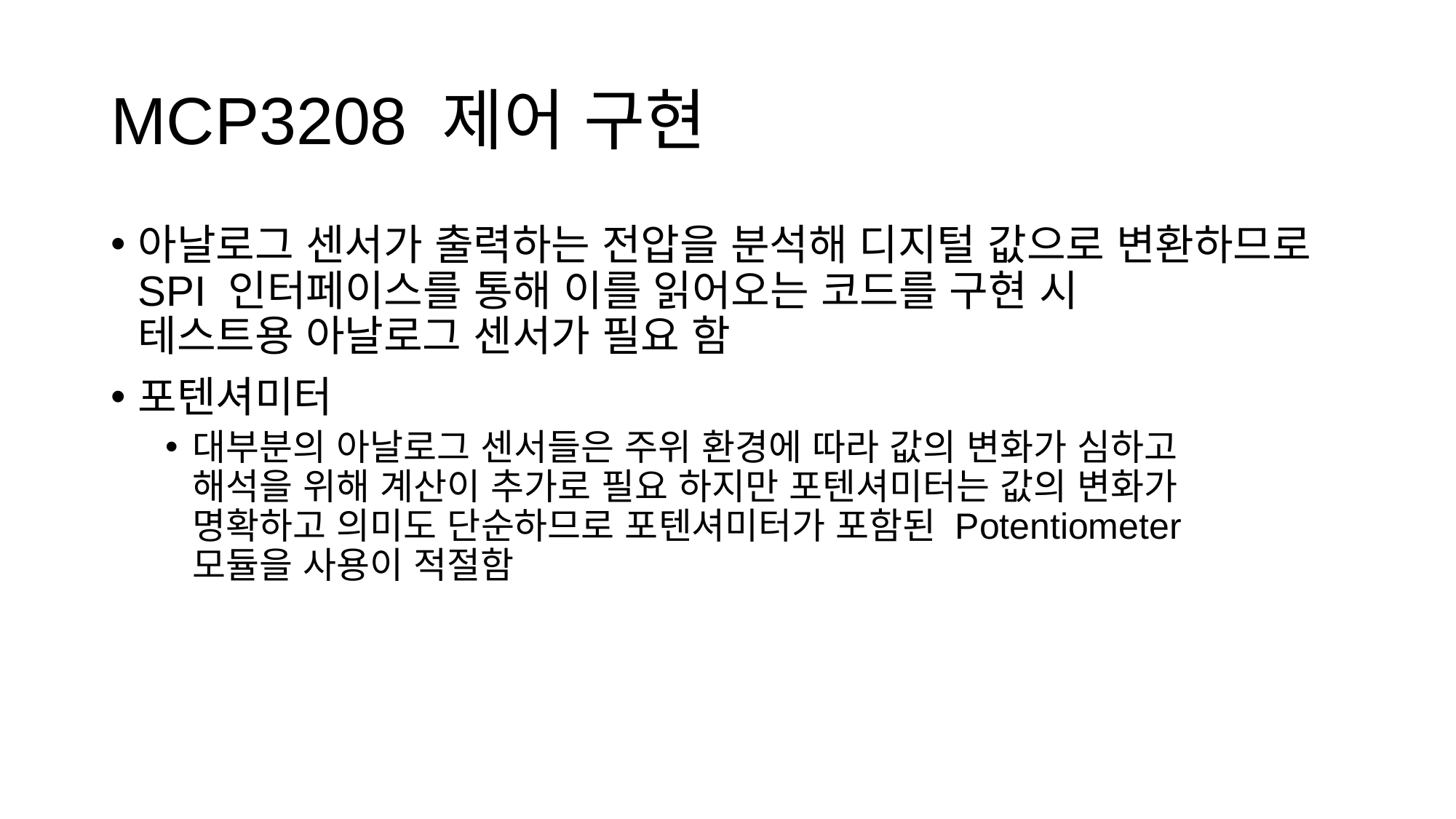

# MCP3208 제어 구현
아날로그 센서가 출력하는 전압을 분석해 디지털 값으로 변환하므로 SPI 인터페이스를 통해 이를 읽어오는 코드를 구현 시
테스트용 아날로그 센서가 필요 함
포텐셔미터
대부분의 아날로그 센서들은 주위 환경에 따라 값의 변화가 심하고
해석을 위해 계산이 추가로 필요 하지만 포텐셔미터는 값의 변화가
명확하고 의미도 단순하므로 포텐셔미터가 포함된 Potentiometer
모듈을 사용이 적절함